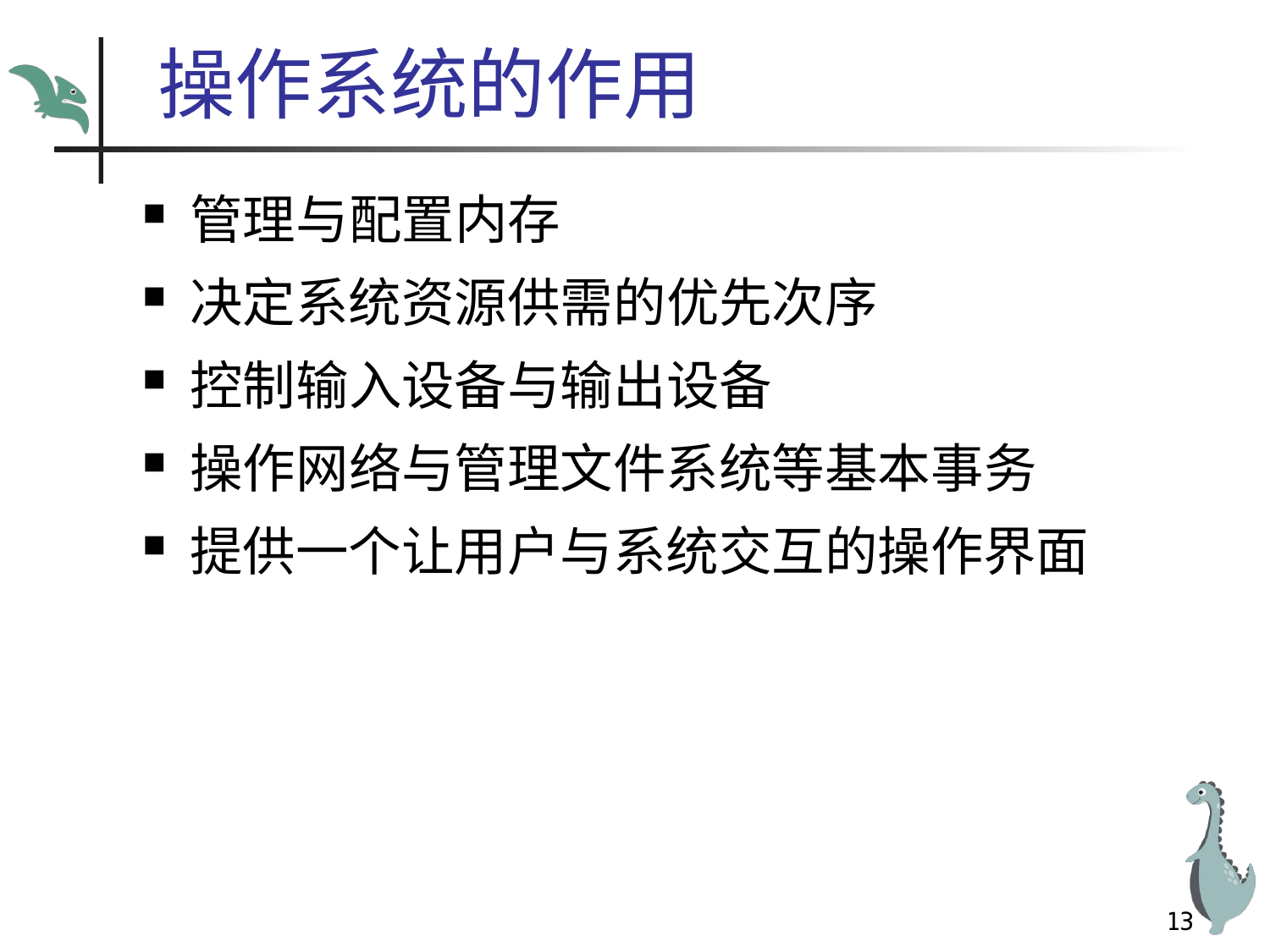

# 操作系统的作用
管理与配置内存
决定系统资源供需的优先次序
控制输入设备与输出设备
操作网络与管理文件系统等基本事务
提供一个让用户与系统交互的操作界面
13